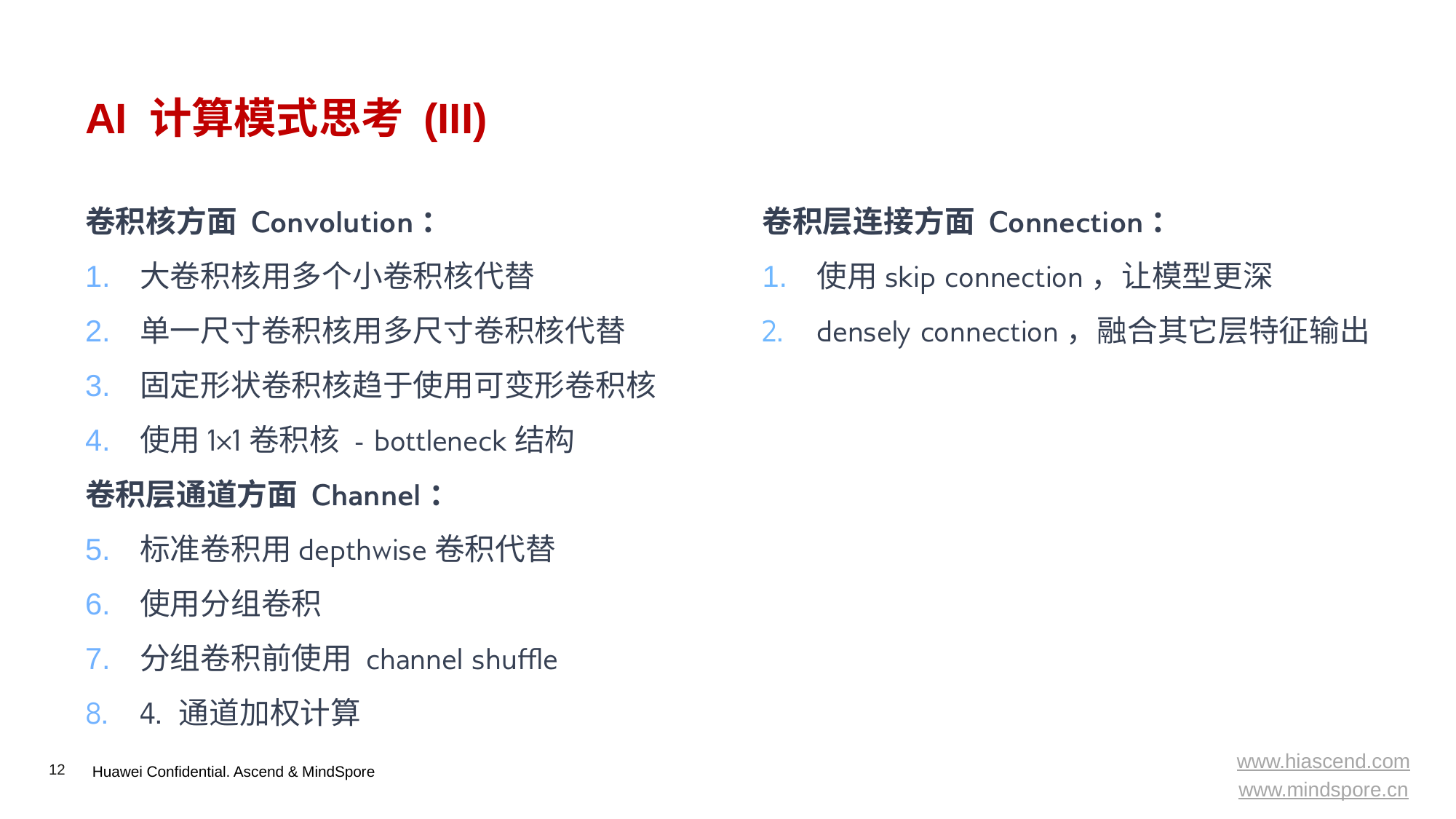

# AI 计算模式思考 (III)
卷积核方面 Convolution：
大卷积核用多个小卷积核代替
单一尺寸卷积核用多尺寸卷积核代替
固定形状卷积核趋于使用可变形卷积核
使用1×1卷积核 - bottleneck结构
卷积层通道方面 Channel：
标准卷积用depthwise卷积代替
使用分组卷积
分组卷积前使用 channel shuffle
4. 通道加权计算
卷积层连接方面 Connection：
使用skip connection，让模型更深
densely connection，融合其它层特征输出